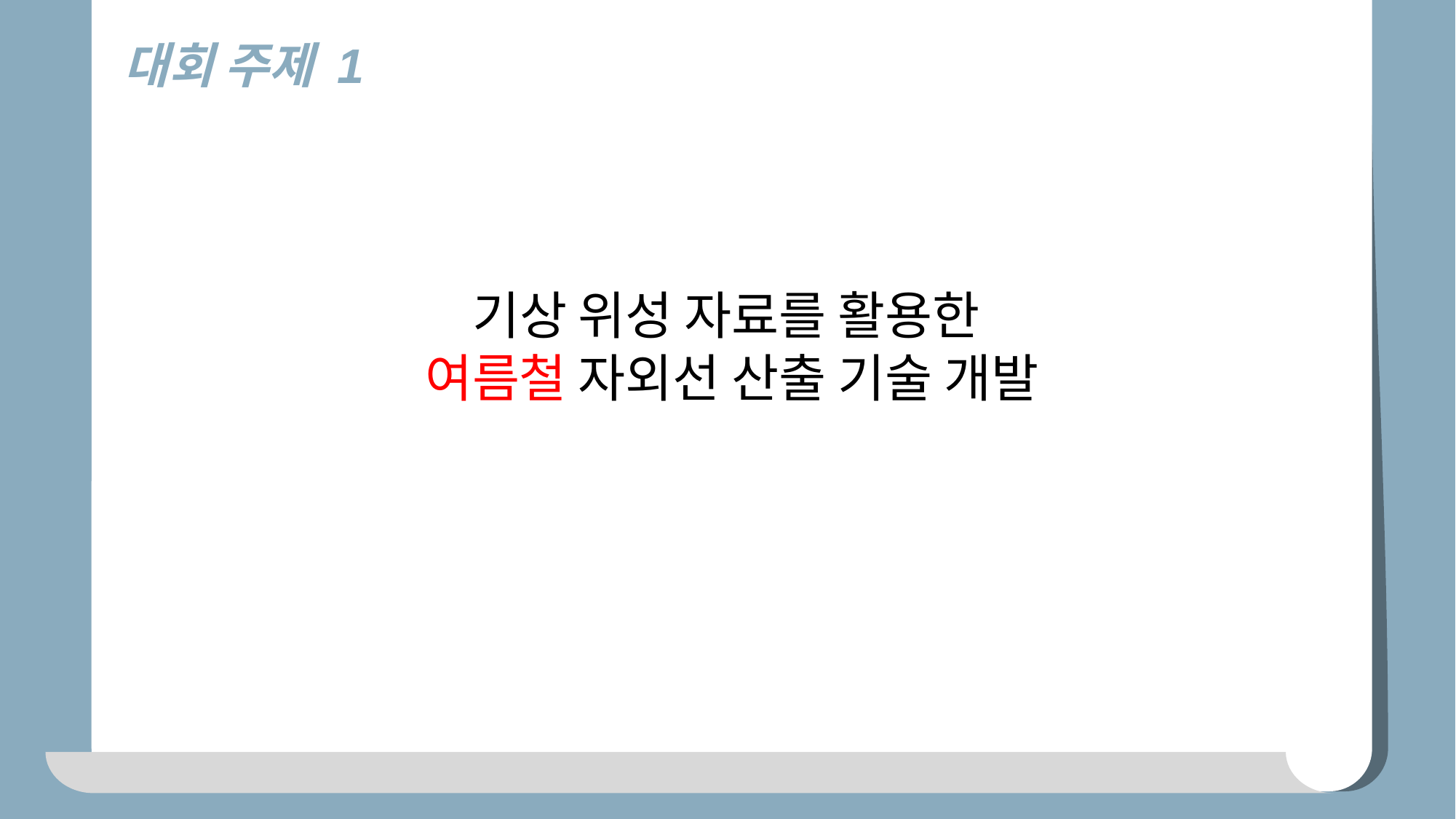

대회 주제 1

기상 위성 자료를 활용한
여름철 자외선 산출 기술 개발